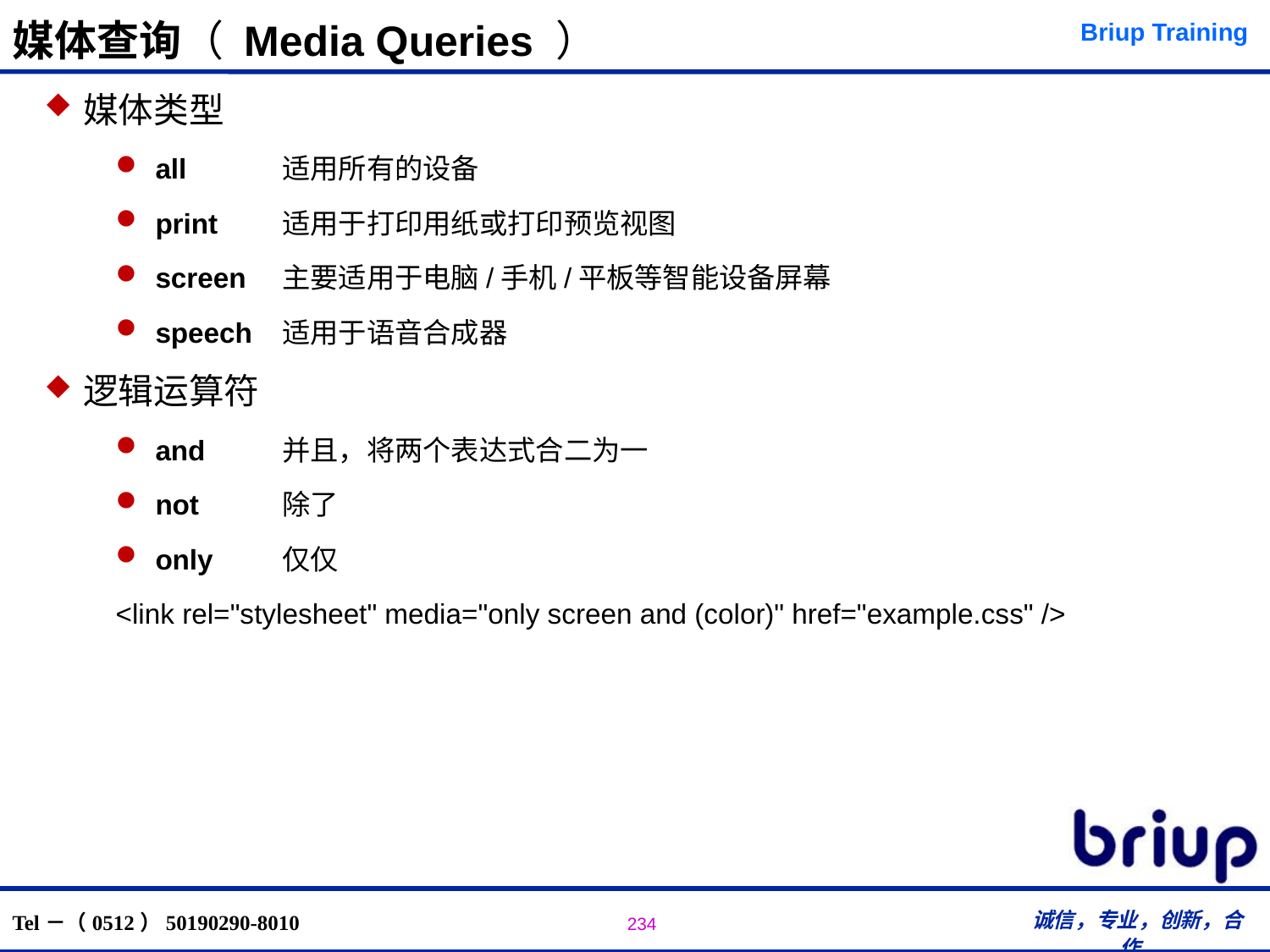

# 媒体查询（ Media Queries ）
媒体类型
all	适用所有的设备
print 	适用于打印用纸或打印预览视图
screen 	主要适用于电脑/手机/平板等智能设备屏幕
speech 	适用于语音合成器
逻辑运算符
and	并且，将两个表达式合二为一
not	除了
only 	仅仅
<link rel="stylesheet" media="only screen and (color)" href="example.css" />